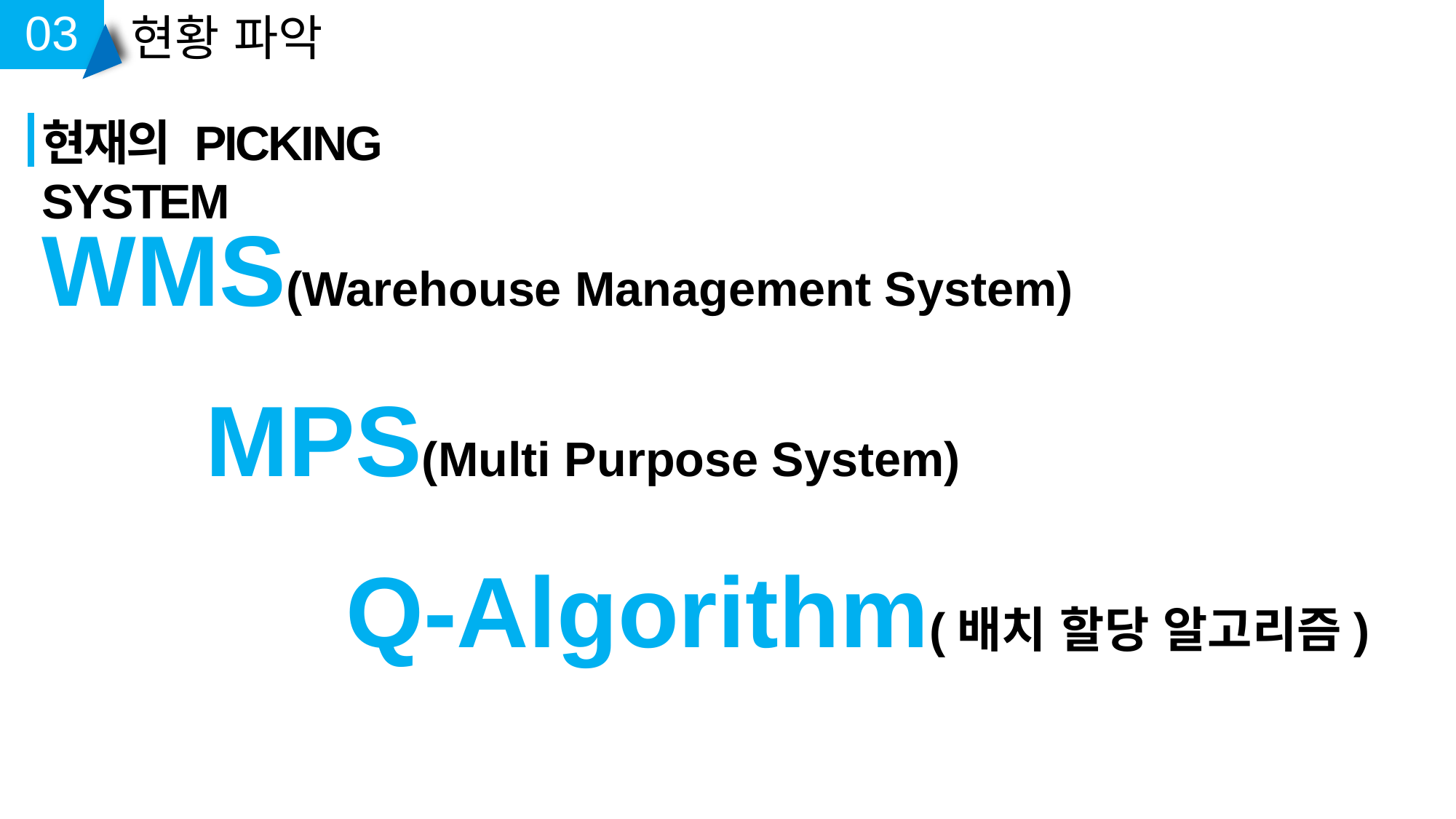

03
현황 파악

현재의 PICKING SYSTEM
WMS(Warehouse Management System)
MPS(Multi Purpose System)
Q-Algorithm(배치 할당 알고리즘)